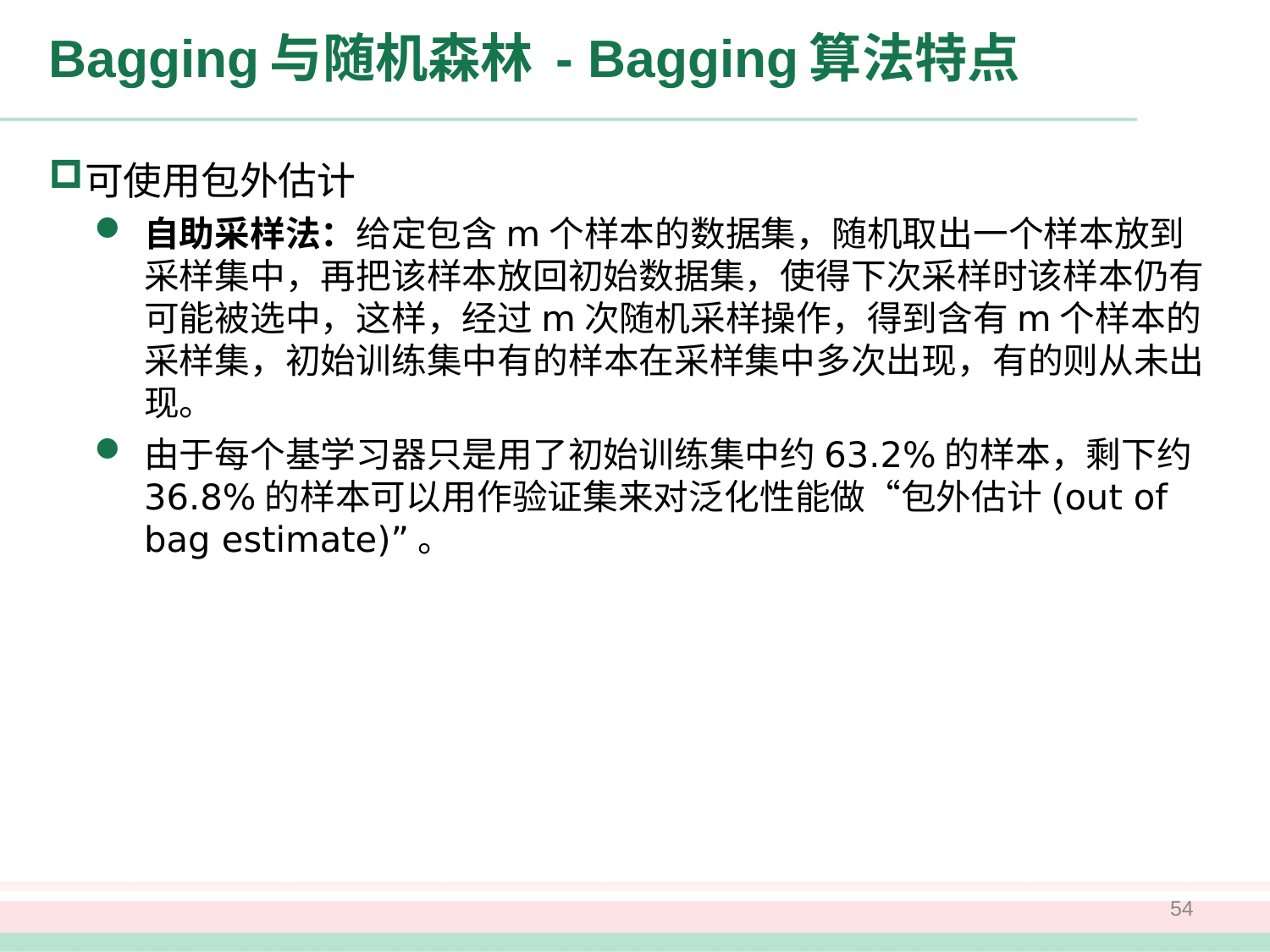

# Bagging与随机森林 - Bagging算法特点
可使用包外估计
自助采样法：给定包含m个样本的数据集，随机取出一个样本放到采样集中，再把该样本放回初始数据集，使得下次采样时该样本仍有可能被选中，这样，经过m次随机采样操作，得到含有m个样本的采样集，初始训练集中有的样本在采样集中多次出现，有的则从未出现。
由于每个基学习器只是用了初始训练集中约63.2%的样本，剩下约36.8%的样本可以用作验证集来对泛化性能做“包外估计(out of bag estimate)”。

54